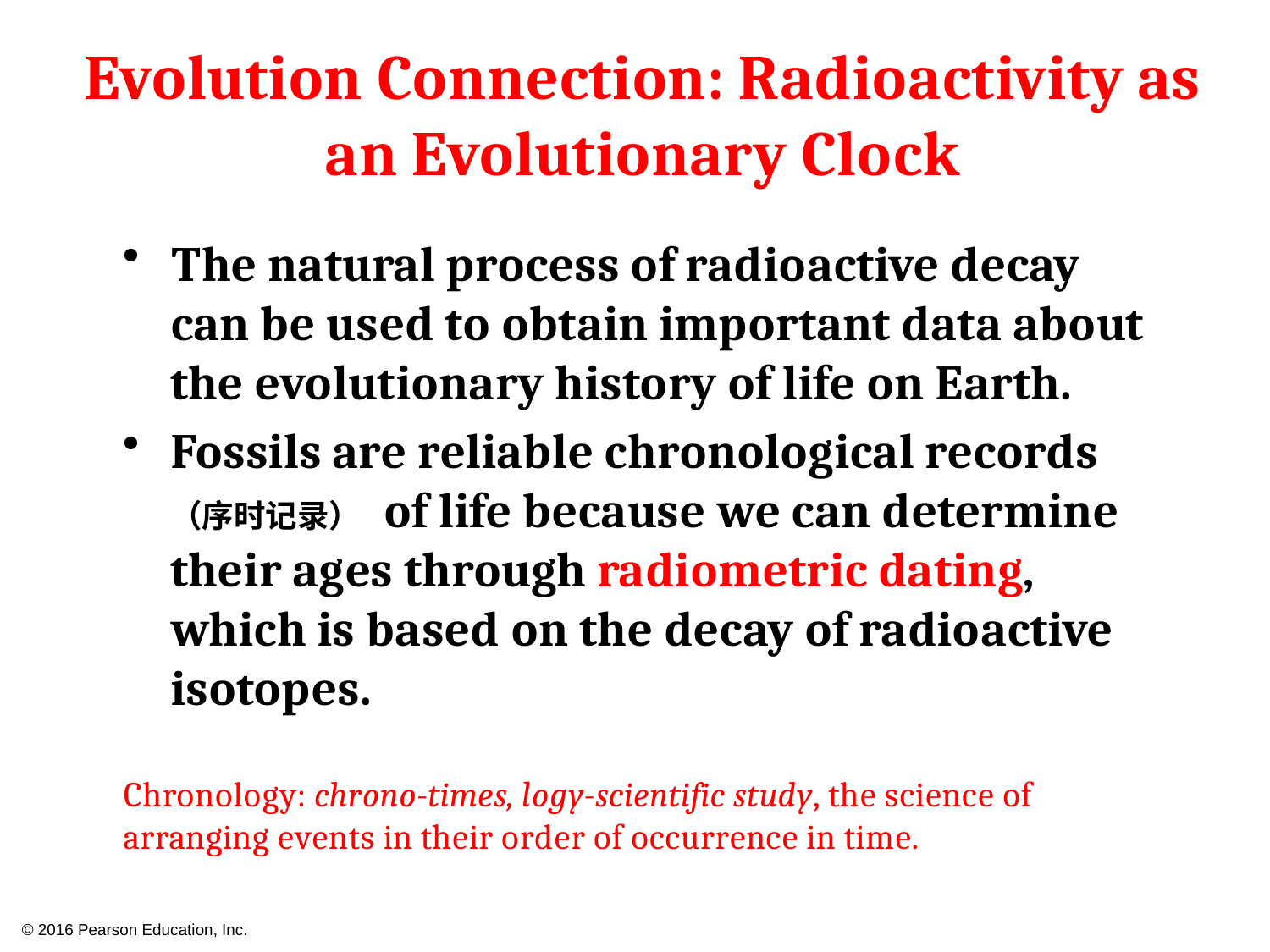

# Evolution Connection: Radioactivity as an Evolutionary Clock
The natural process of radioactive decay can be used to obtain important data about the evolutionary history of life on Earth.
Fossils are reliable chronological records（序时记录） of life because we can determine their ages through radiometric dating, which is based on the decay of radioactive isotopes.

Chronology: chrono-times, logy-scientific study, the science of arranging events in their order of occurrence in time.